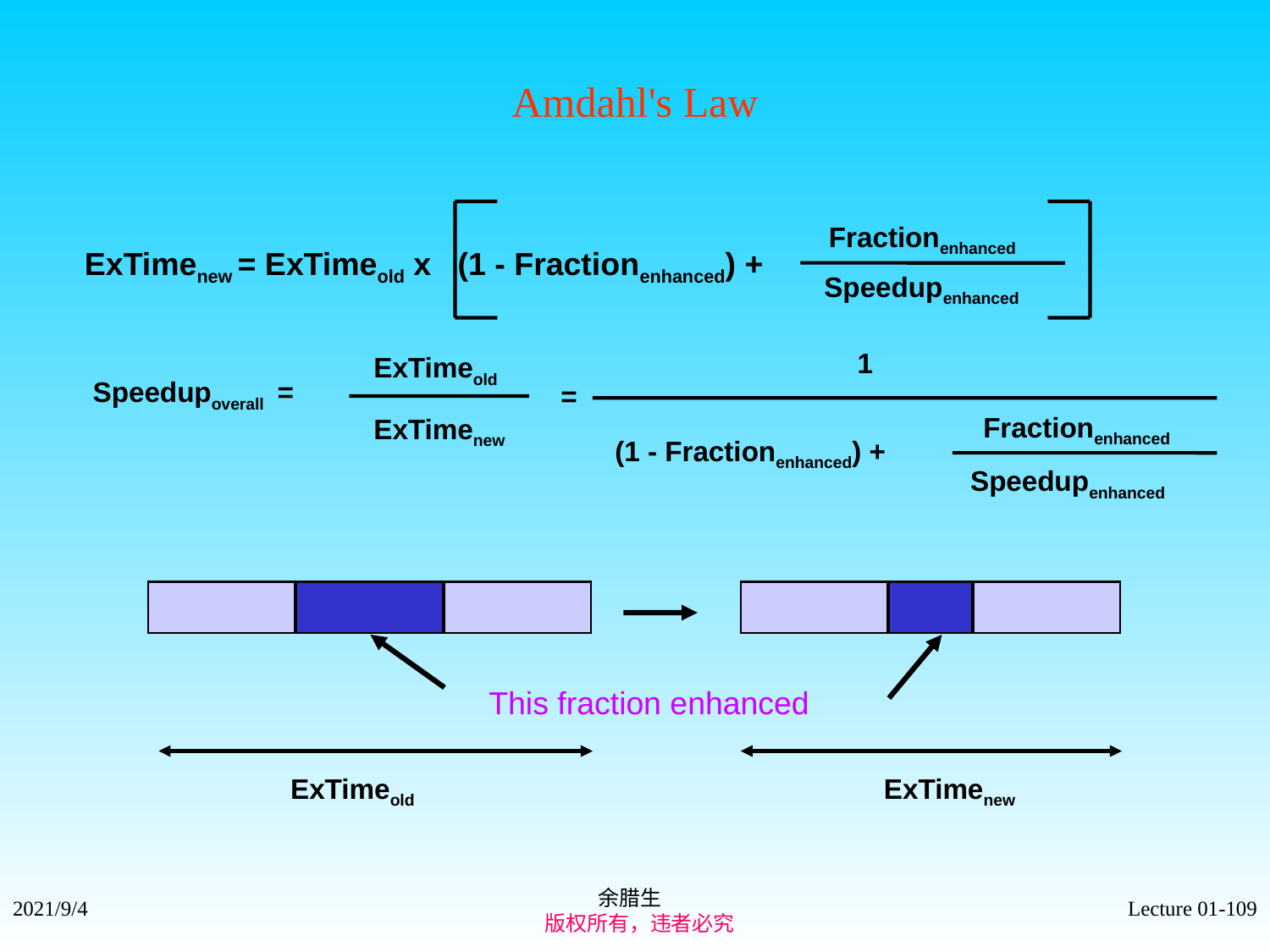

# Amdahl's Law

Fractionenhanced

ExTimenew = ExTimeold x   (1 - Fractionenhanced) +

Speedupenhanced
1
ExTimeold

ExTimenew
Speedupoverall   =
=

Fractionenhanced
(1 - Fractionenhanced) +

Speedupenhanced

This fraction enhanced

ExTimeold
ExTimenew
余腊生
 版权所有，违者必究
2021/9/4
Lecture 01-109